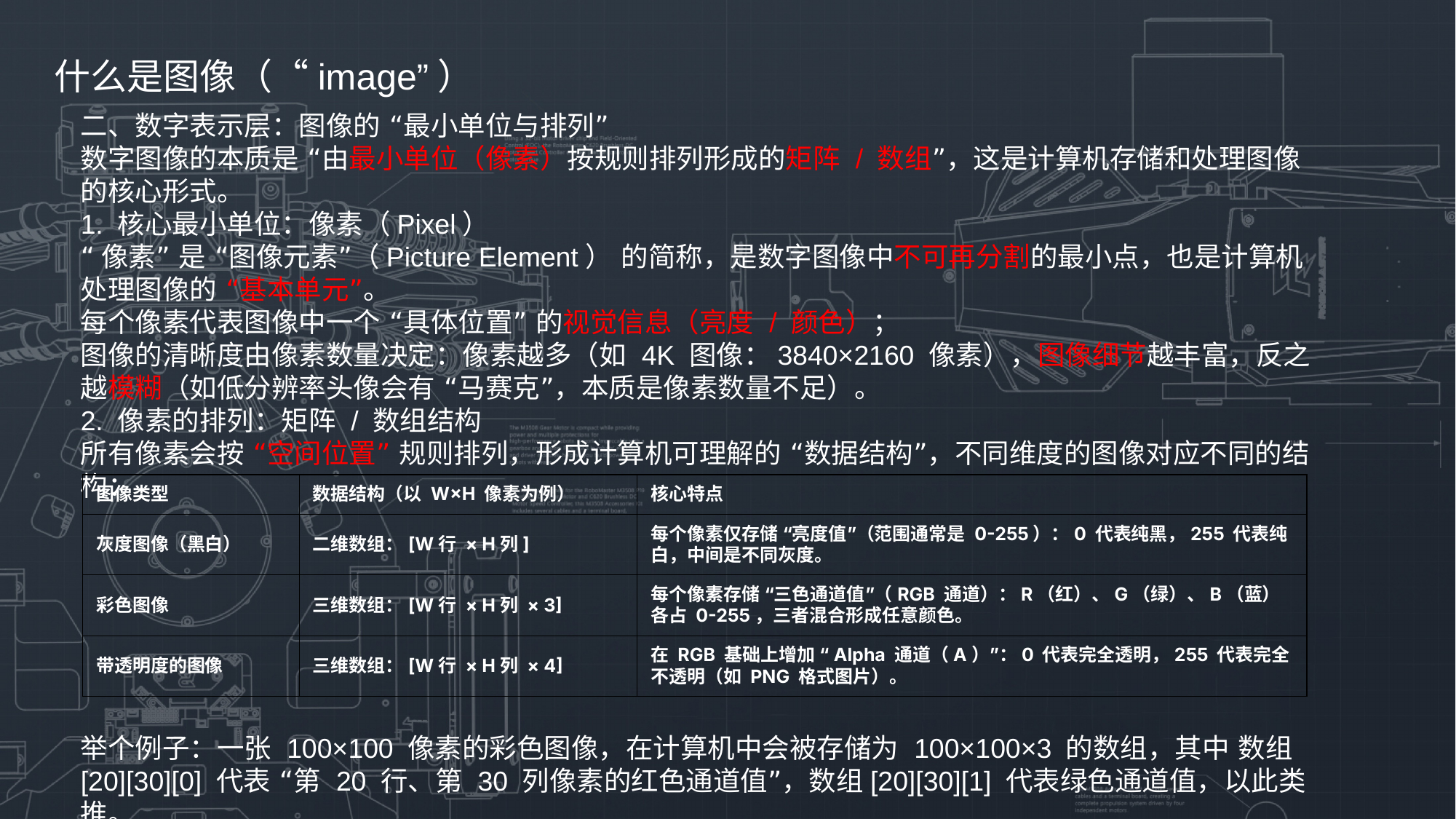

什么是图像（“image”）
二、数字表示层：图像的 “最小单位与排列”
数字图像的本质是 “由最小单位（像素）按规则排列形成的矩阵 / 数组”，这是计算机存储和处理图像的核心形式。
1. 核心最小单位：像素（Pixel）
“像素” 是 “图像元素”（Picture Element） 的简称，是数字图像中不可再分割的最小点，也是计算机处理图像的 “基本单元”。
每个像素代表图像中一个 “具体位置” 的视觉信息（亮度 / 颜色）；
图像的清晰度由像素数量决定：像素越多（如 4K 图像：3840×2160 像素），图像细节越丰富，反之越模糊（如低分辨率头像会有 “马赛克”，本质是像素数量不足）。
2. 像素的排列：矩阵 / 数组结构
所有像素会按 “空间位置” 规则排列，形成计算机可理解的 “数据结构”，不同维度的图像对应不同的结构：

举个例子：一张 100×100 像素的彩色图像，在计算机中会被存储为 100×100×3 的数组，其中 数组[20][30][0] 代表 “第 20 行、第 30 列像素的红色通道值”，数组[20][30][1] 代表绿色通道值，以此类推。

| 图像类型 | 数据结构（以 W×H 像素为例） | 核心特点 |
| --- | --- | --- |
| 灰度图像（黑白） | 二维数组：[W行 × H列] | 每个像素仅存储 “亮度值”（范围通常是 0-255）：0 代表纯黑，255 代表纯白，中间是不同灰度。 |
| 彩色图像 | 三维数组：[W行 × H列 × 3] | 每个像素存储 “三色通道值”（RGB 通道）：R（红）、G（绿）、B（蓝）各占 0-255，三者混合形成任意颜色。 |
| 带透明度的图像 | 三维数组：[W行 × H列 × 4] | 在 RGB 基础上增加 “Alpha 通道（A）”：0 代表完全透明，255 代表完全不透明（如 PNG 格式图片）。 |